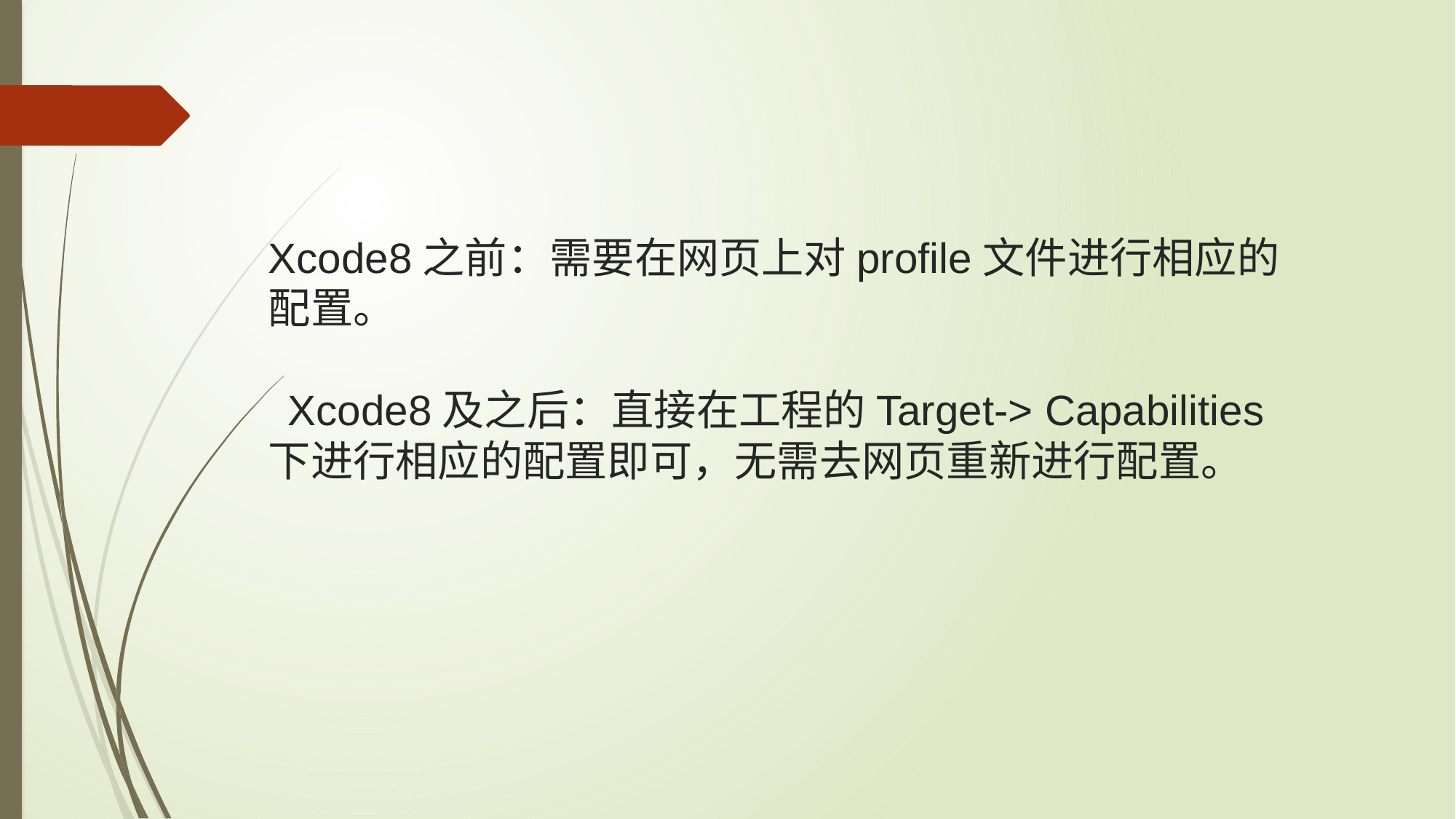

# Xcode8之前：需要在网页上对profile文件进行相应的配置。 Xcode8及之后：直接在工程的Target-> Capabilities下进行相应的配置即可，无需去网页重新进行配置。